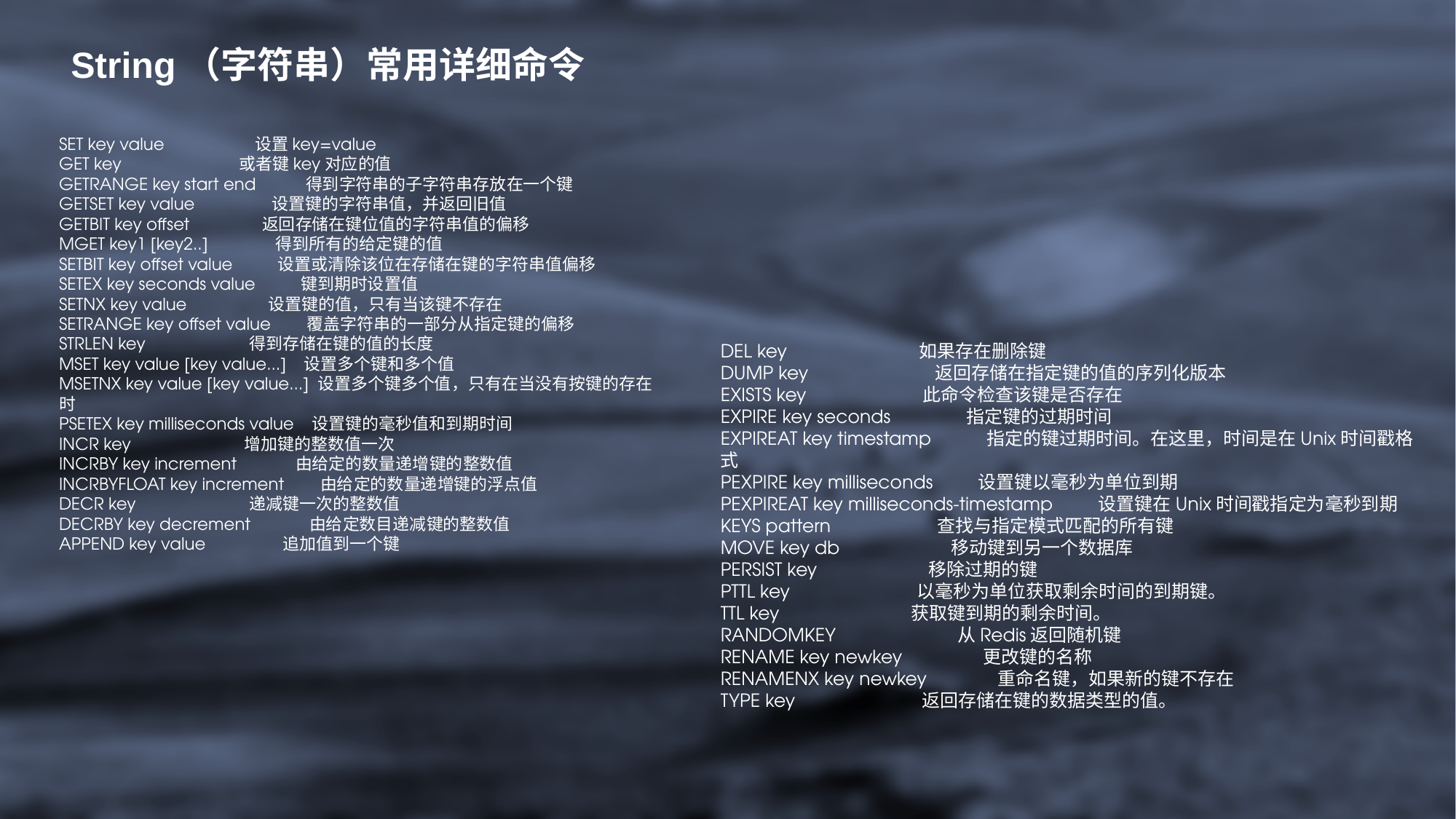

String（字符串）常用详细命令
SET key value                   设置key=value
GET key                         或者键key对应的值
GETRANGE key start end          得到字符串的子字符串存放在一个键
GETSET key value                设置键的字符串值，并返回旧值
GETBIT key offset               返回存储在键位值的字符串值的偏移
MGET key1 [key2..]              得到所有的给定键的值
SETBIT key offset value         设置或清除该位在存储在键的字符串值偏移
SETEX key seconds value         键到期时设置值
SETNX key value                 设置键的值，只有当该键不存在
SETRANGE key offset value       覆盖字符串的一部分从指定键的偏移
STRLEN key                      得到存储在键的值的长度
MSET key value [key value...]   设置多个键和多个值
MSETNX key value [key value...] 设置多个键多个值，只有在当没有按键的存在时
PSETEX key milliseconds value   设置键的毫秒值和到期时间
INCR key                        增加键的整数值一次
INCRBY key increment            由给定的数量递增键的整数值
INCRBYFLOAT key increment       由给定的数量递增键的浮点值
DECR key                        递减键一次的整数值
DECRBY key decrement            由给定数目递减键的整数值
APPEND key value                追加值到一个键
DEL key                         如果存在删除键
DUMP key                        返回存储在指定键的值的序列化版本
EXISTS key                      此命令检查该键是否存在
EXPIRE key seconds              指定键的过期时间
EXPIREAT key timestamp          指定的键过期时间。在这里，时间是在Unix时间戳格式
PEXPIRE key milliseconds        设置键以毫秒为单位到期
PEXPIREAT key milliseconds-timestamp        设置键在Unix时间戳指定为毫秒到期
KEYS pattern                    查找与指定模式匹配的所有键
MOVE key db                     移动键到另一个数据库
PERSIST key                     移除过期的键
PTTL key                        以毫秒为单位获取剩余时间的到期键。
TTL key                         获取键到期的剩余时间。
RANDOMKEY                       从Redis返回随机键
RENAME key newkey               更改键的名称
RENAMENX key newkey             重命名键，如果新的键不存在
TYPE key                        返回存储在键的数据类型的值。